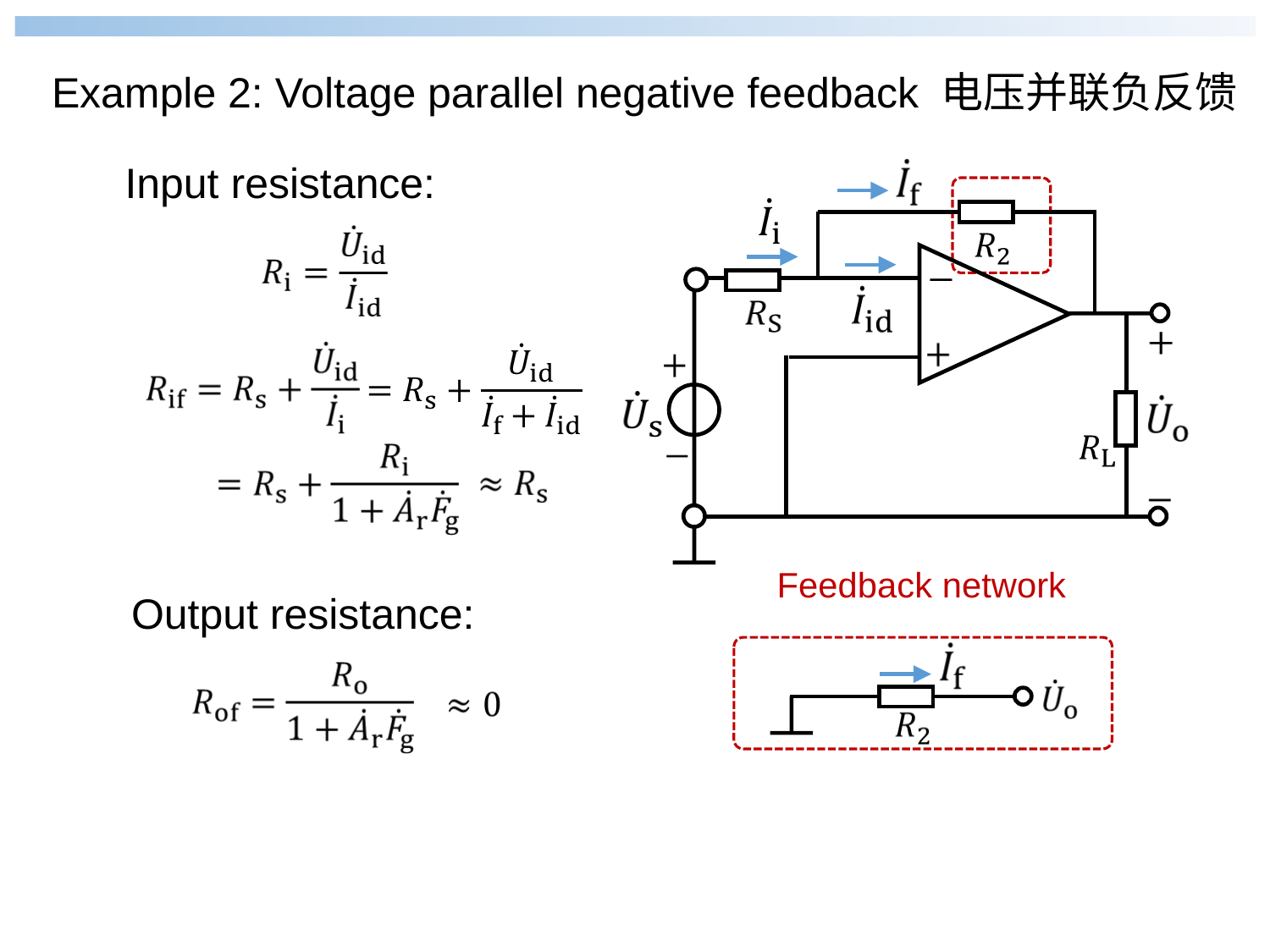

Example 2: Voltage parallel negative feedback 电压并联负反馈

Input resistance:

Feedback network
Output resistance: